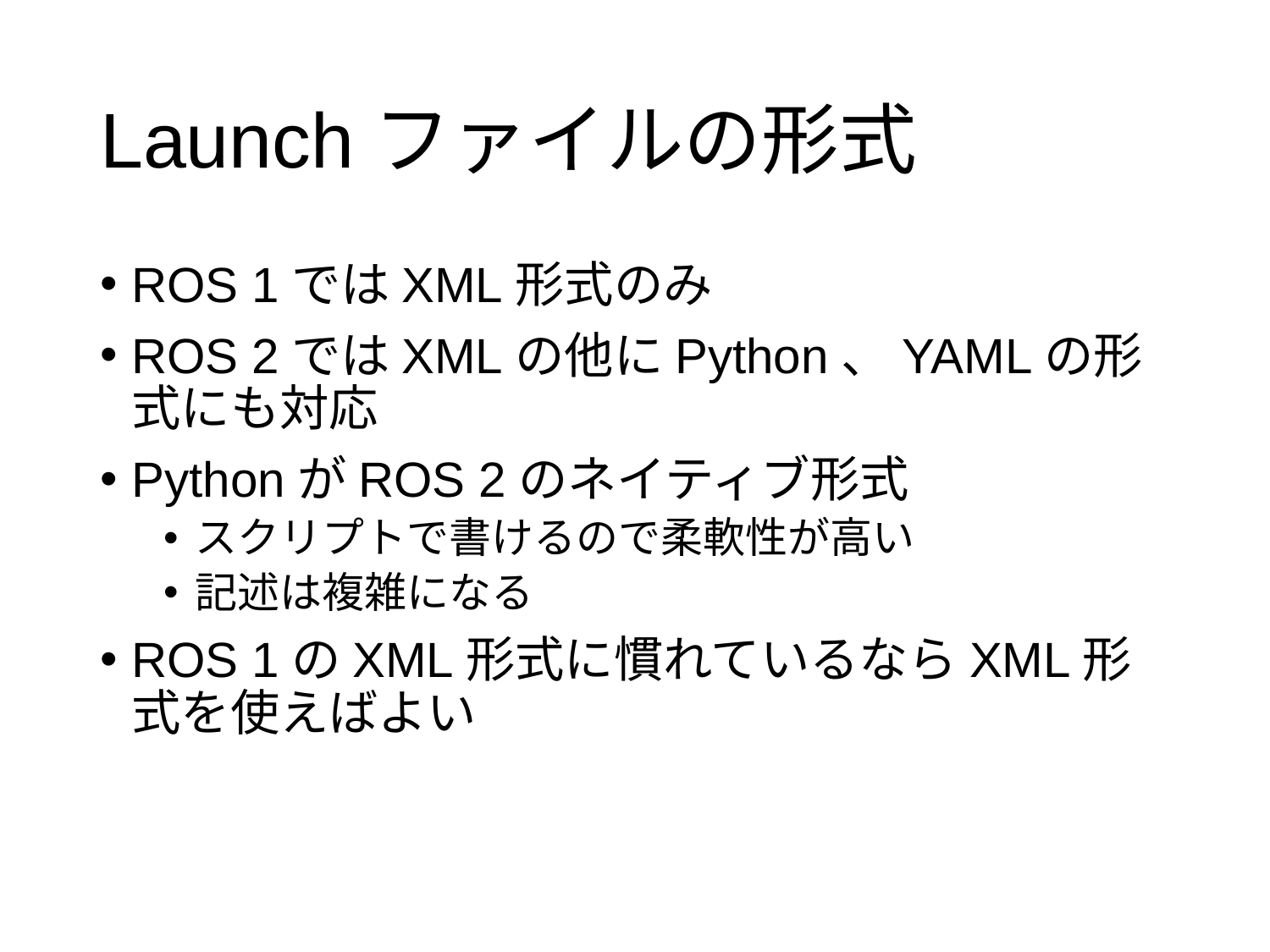

# Launchファイルの形式
ROS 1ではXML形式のみ
ROS 2ではXMLの他にPython、YAMLの形式にも対応
PythonがROS 2のネイティブ形式
スクリプトで書けるので柔軟性が高い
記述は複雑になる
ROS 1のXML形式に慣れているならXML形式を使えばよい